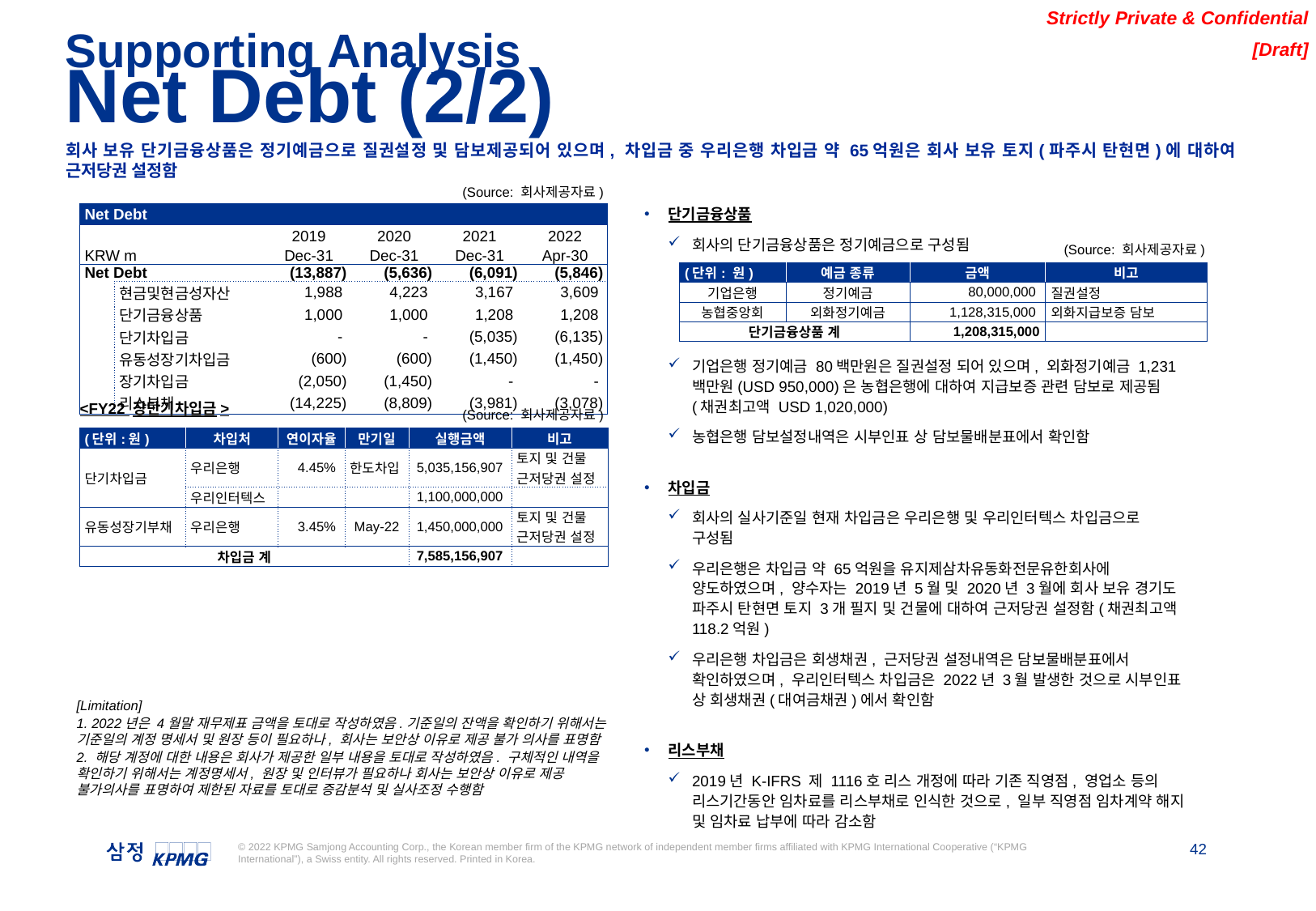

Supporting Analysis
Net Debt (2/2)
회사 보유 단기금융상품은 정기예금으로 질권설정 및 담보제공되어 있으며, 차입금 중 우리은행 차입금 약 65억원은 회사 보유 토지(파주시 탄현면)에 대하여 근저당권 설정함
(Source: 회사제공자료)
단기금융상품
회사의 단기금융상품은 정기예금으로 구성됨

기업은행 정기예금 80백만원은 질권설정 되어 있으며, 외화정기예금 1,231백만원(USD 950,000)은 농협은행에 대하여 지급보증 관련 담보로 제공됨(채권최고액 USD 1,020,000)
농협은행 담보설정내역은 시부인표 상 담보물배분표에서 확인함

차입금
회사의 실사기준일 현재 차입금은 우리은행 및 우리인터텍스 차입금으로 구성됨
우리은행은 차입금 약 65억원을 유지제삼차유동화전문유한회사에 양도하였으며, 양수자는 2019년 5월 및 2020년 3월에 회사 보유 경기도 파주시 탄현면 토지 3개 필지 및 건물에 대하여 근저당권 설정함(채권최고액 118.2억원)
우리은행 차입금은 회생채권, 근저당권 설정내역은 담보물배분표에서 확인하였으며, 우리인터텍스 차입금은 2022년 3월 발생한 것으로 시부인표 상 회생채권(대여금채권)에서 확인함

리스부채
2019년 K-IFRS 제 1116호 리스 개정에 따라 기존 직영점, 영업소 등의 리스기간동안 임차료를 리스부채로 인식한 것으로, 일부 직영점 임차계약 해지 및 임차료 납부에 따라 감소함

| Net Debt |  |  |  |  |  |  |
| --- | --- | --- | --- | --- | --- | --- |
|  |  |  | 2019 | 2020 | 2021 | 2022 |
| KRW m |  |  | Dec-31 | Dec-31 | Dec-31 | Apr-30 |
| Net Debt |  |  | (13,887) | (5,636) | (6,091) | (5,846) |
|  | 현금및현금성자산 |  | 1,988 | 4,223 | 3,167 | 3,609 |
|  | 단기금융상품 |  | 1,000 | 1,000 | 1,208 | 1,208 |
|  | 단기차입금 |  | - | - | (5,035) | (6,135) |
|  | 유동성장기차입금 |  | (600) | (600) | (1,450) | (1,450) |
|  | 장기차입금 |  | (2,050) | (1,450) | - | - |
|  | 리스부채 |  | (14,225) | (8,809) | (3,981) | (3,078) |
(Source: 회사제공자료)
| (단위: 원) | 예금 종류 | 금액 | 비고 |
| --- | --- | --- | --- |
| 기업은행 | 정기예금 | 80,000,000 | 질권설정 |
| 농협중앙회 | 외화정기예금 | 1,128,315,000 | 외화지급보증 담보 |
| 단기금융상품 계 |  | 1,208,315,000 |  |
<FY22 장단기차입금>
(Source: 회사제공자료)
| (단위:원) | 차입처 | 연이자율 | 만기일 | 실행금액 | 비고 |
| --- | --- | --- | --- | --- | --- |
| 단기차입금 | 우리은행 | 4.45% | 한도차입 | 5,035,156,907 | 토지 및 건물 근저당권 설정 |
|  | 우리인터텍스 |  |  | 1,100,000,000 |  |
| 유동성장기부채 | 우리은행 | 3.45% | May-22 | 1,450,000,000 | 토지 및 건물 근저당권 설정 |
| 차입금 계 |  |  |  | 7,585,156,907 |  |
[Limitation]
1. 2022년은 4월말 재무제표 금액을 토대로 작성하였음.기준일의 잔액을 확인하기 위해서는 기준일의 계정 명세서 및 원장 등이 필요하나, 회사는 보안상 이유로 제공 불가 의사를 표명함
2. 해당 계정에 대한 내용은 회사가 제공한 일부 내용을 토대로 작성하였음. 구체적인 내역을 확인하기 위해서는 계정명세서, 원장 및 인터뷰가 필요하나 회사는 보안상 이유로 제공 불가의사를 표명하여 제한된 자료를 토대로 증감분석 및 실사조정 수행함